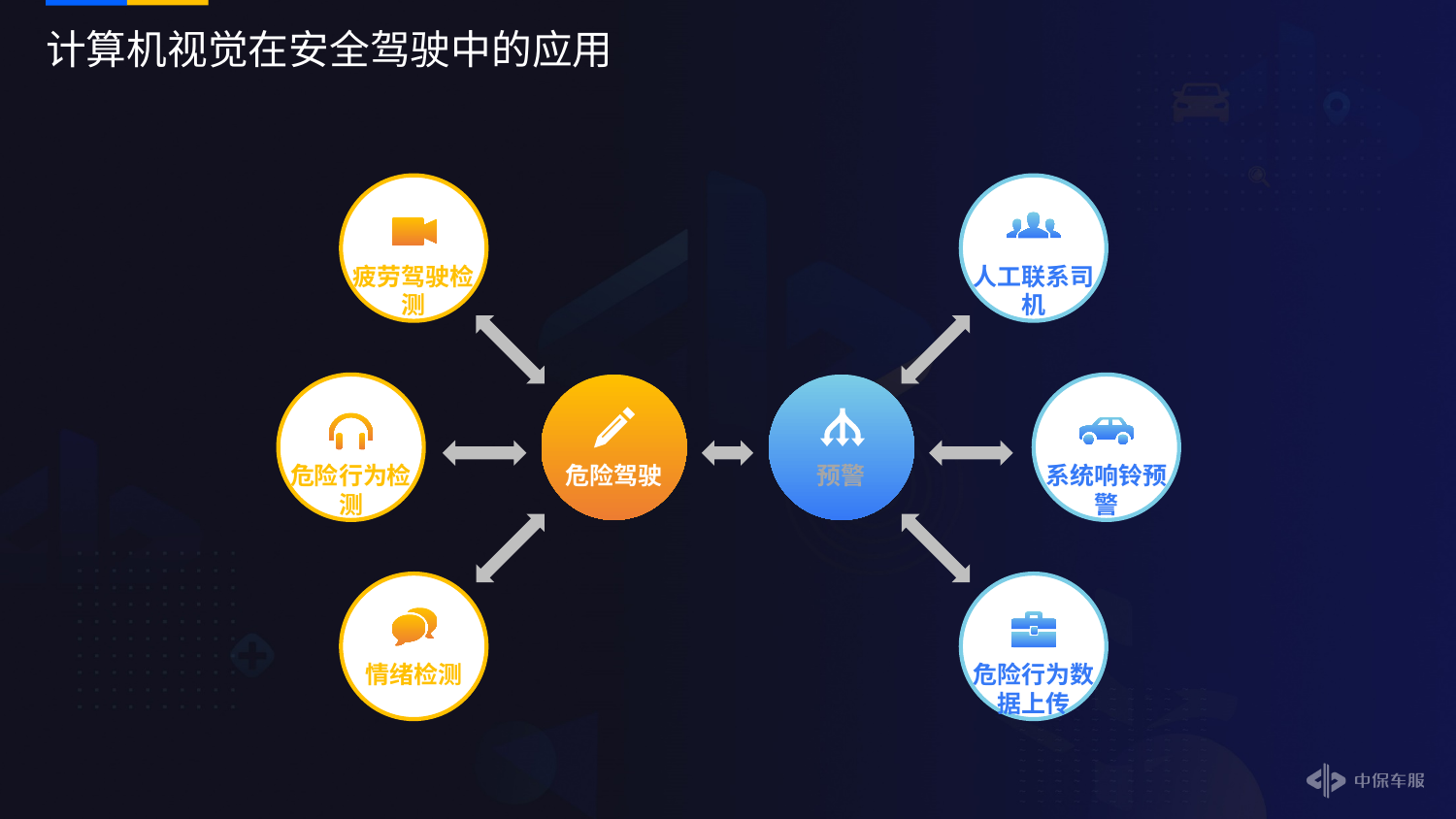

计算机视觉在安全驾驶中的应用

疲劳驾驶检测
人工联系司机

危险行为检测
危险驾驶
预警
系统响铃预警

情绪检测
危险行为数据上传